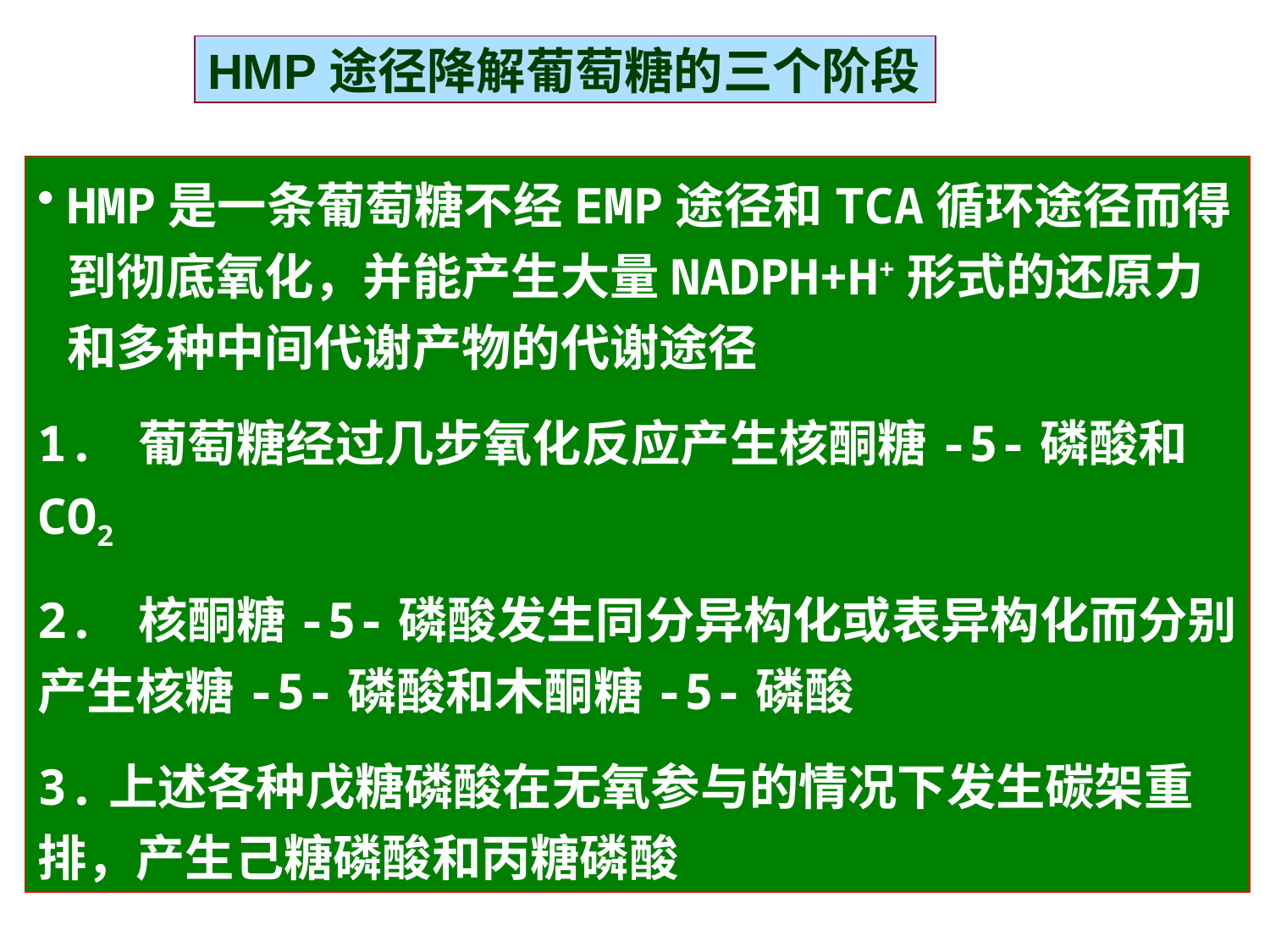

HMP途径降解葡萄糖的三个阶段
HMP是一条葡萄糖不经EMP途径和TCA循环途径而得到彻底氧化，并能产生大量NADPH+H+形式的还原力和多种中间代谢产物的代谢途径
1. 葡萄糖经过几步氧化反应产生核酮糖-5-磷酸和CO2
2. 核酮糖-5-磷酸发生同分异构化或表异构化而分别产生核糖-5-磷酸和木酮糖-5-磷酸
3.上述各种戊糖磷酸在无氧参与的情况下发生碳架重排，产生己糖磷酸和丙糖磷酸